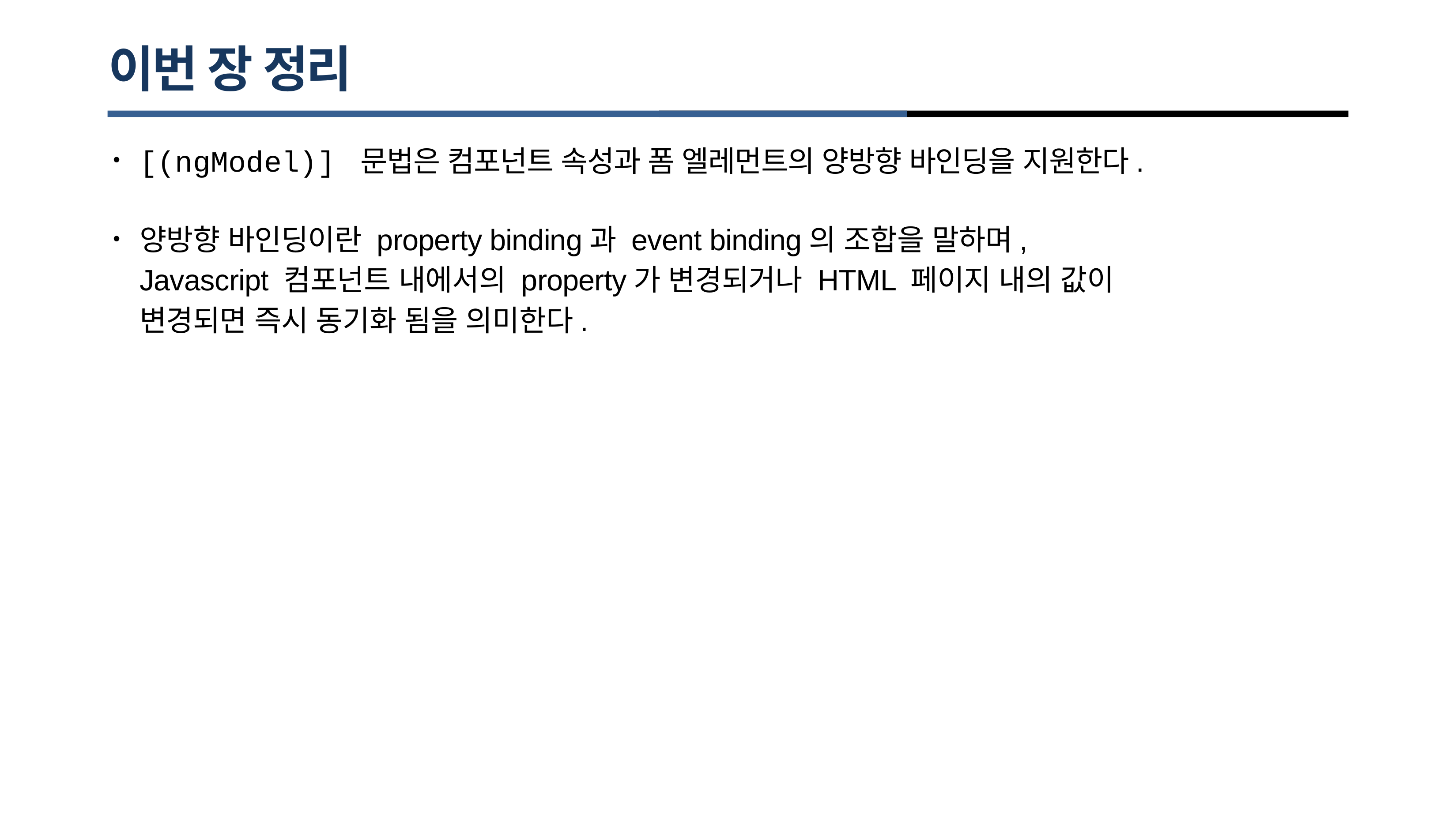

# 이번 장 정리
[(ngModel)] 문법은 컴포넌트 속성과 폼 엘레먼트의 양방향 바인딩을 지원한다.
•
양방향 바인딩이란 property binding과 event binding의 조합을 말하며,
Javascript 컴포넌트 내에서의 property가 변경되거나 HTML 페이지 내의 값이 변경되면 즉시 동기화 됨을 의미한다.
•